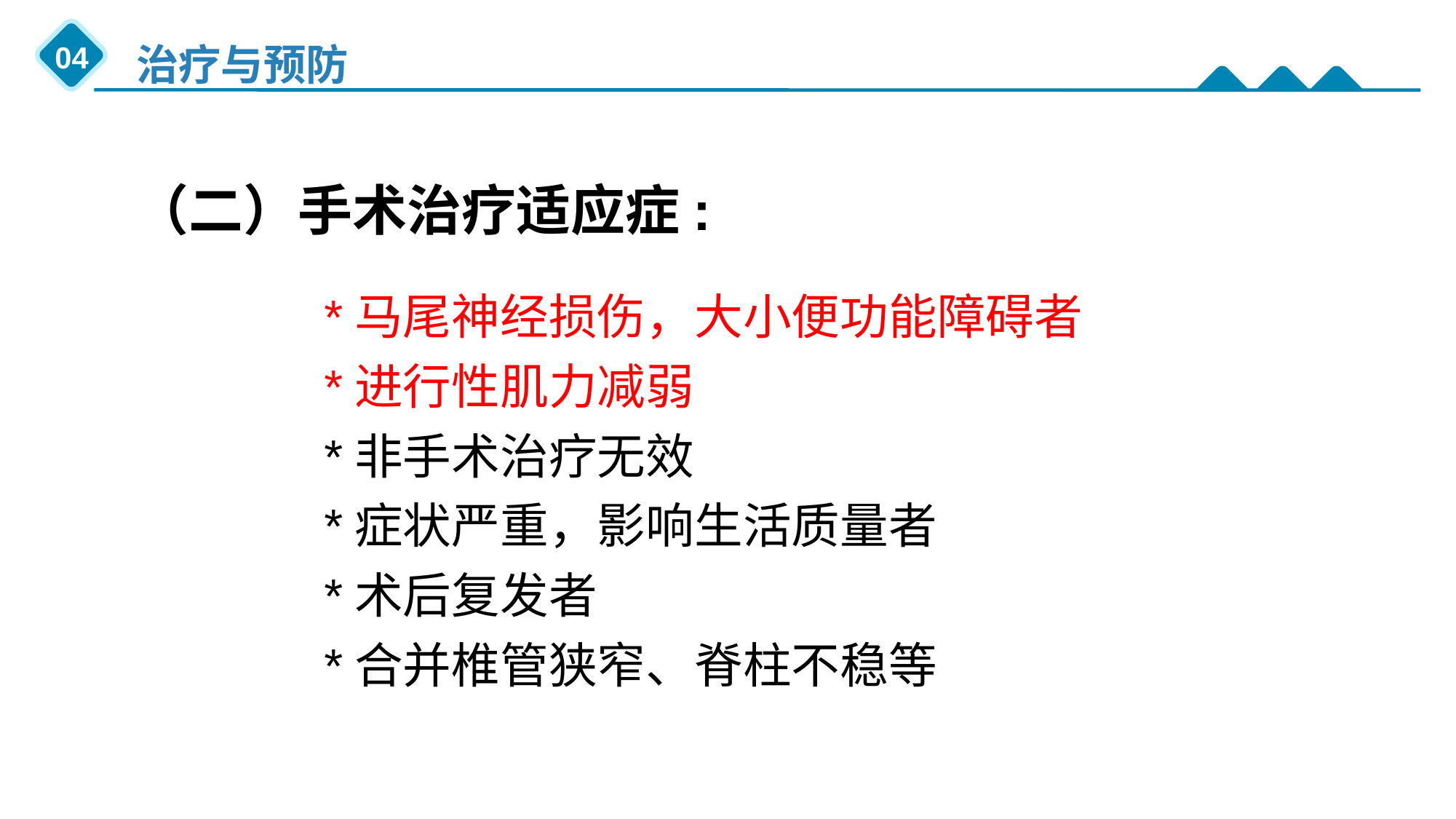

（二）手术治疗适应症:

   *马尾神经损伤，大小便功能障碍者
   *进行性肌力减弱
   *非手术治疗无效
   *症状严重，影响生活质量者
   *术后复发者
   *合并椎管狭窄、脊柱不稳等